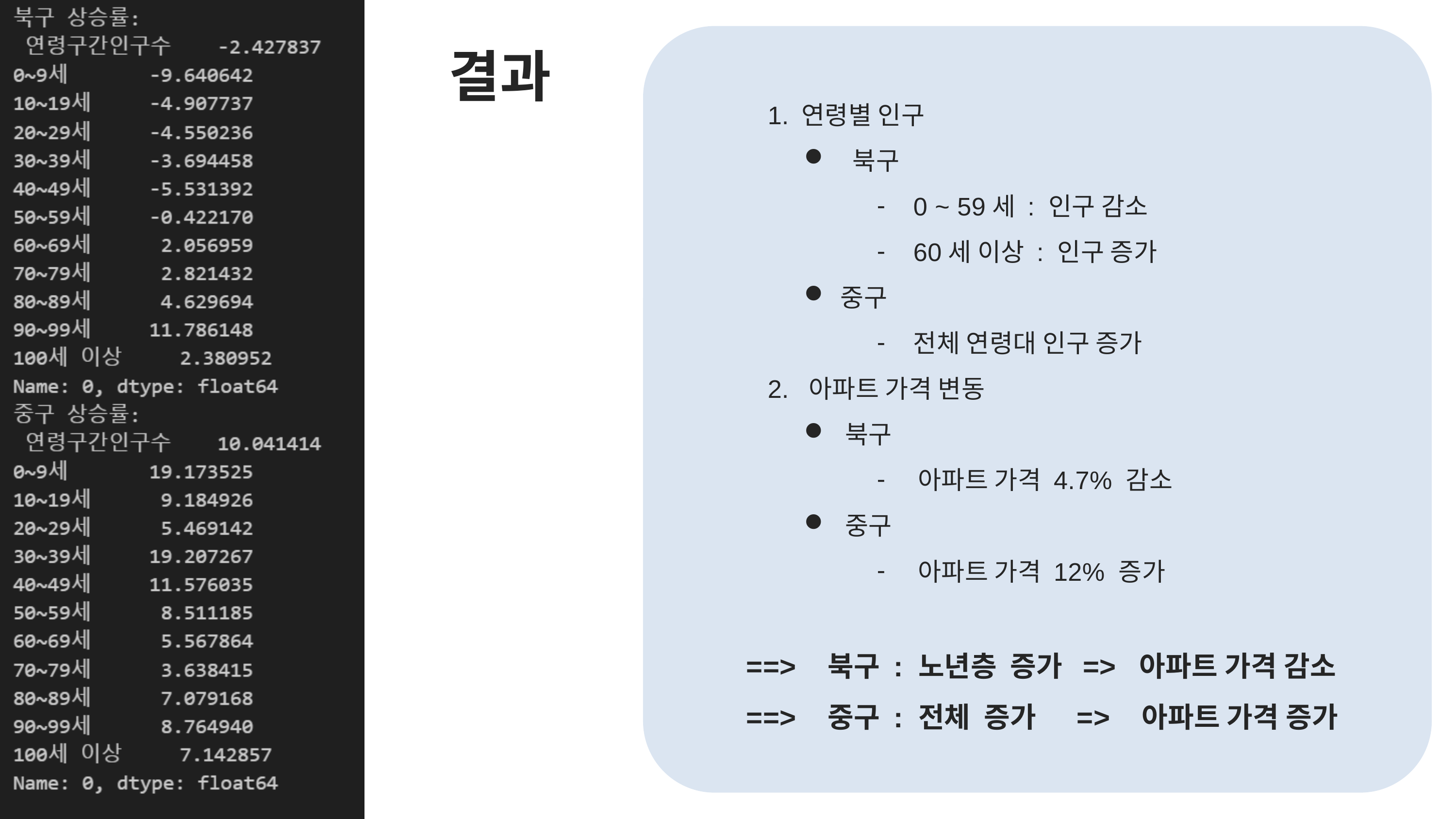

결과

 연령별 인구
 북구
0 ~ 59세 : 인구 감소
60세 이상 : 인구 증가
중구
전체 연령대 인구 증가
아파트 가격 변동
북구
아파트 가격 4.7% 감소
중구
아파트 가격 12% 증가

==>   북구 : 노년층  증가  =>  아파트 가격 감소
==>   중구 : 전체  증가     =>   아파트 가격 증가